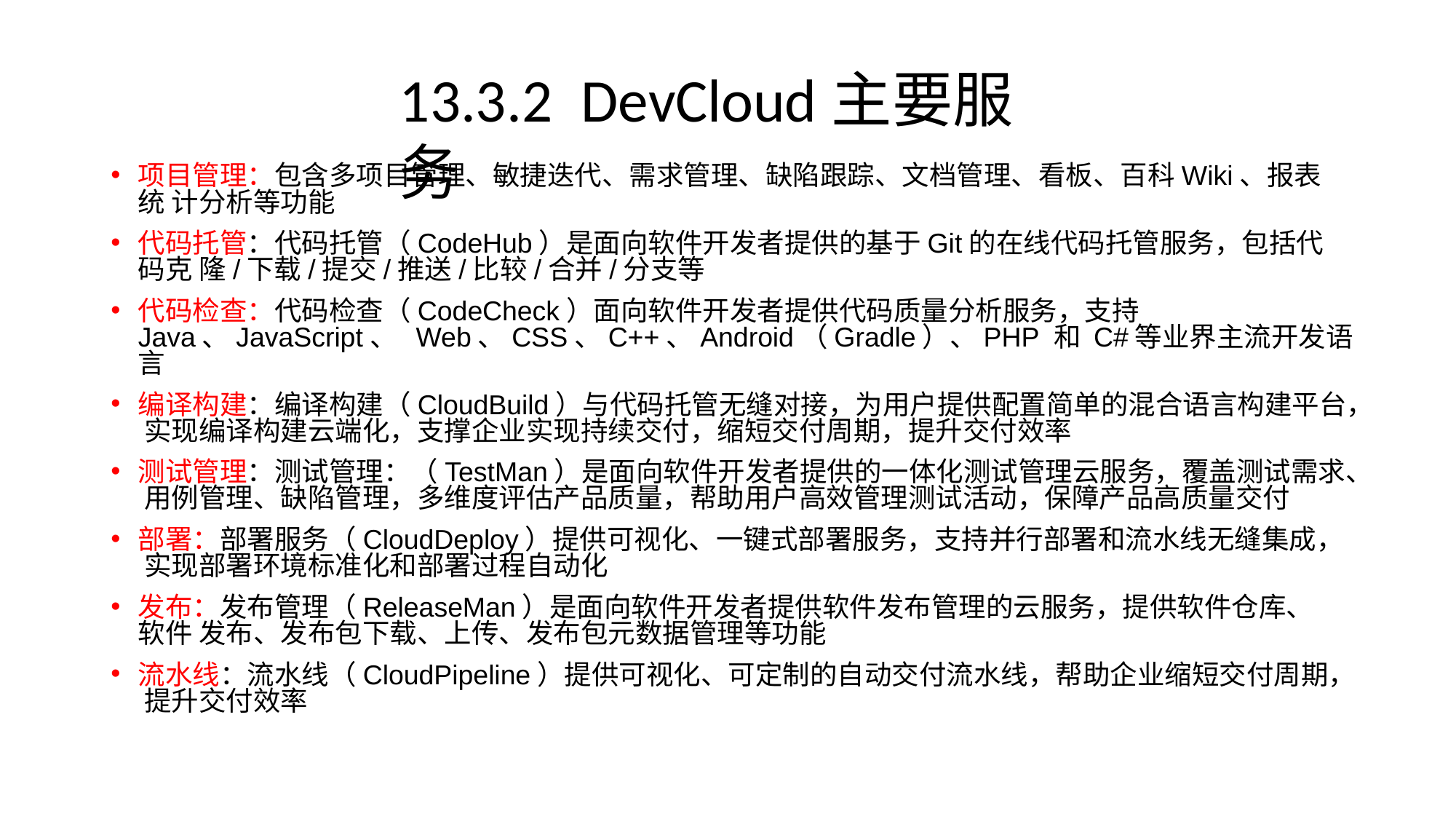

# 13.3.2	DevCloud主要服务
项目管理：包含多项目管理、敏捷迭代、需求管理、缺陷跟踪、文档管理、看板、百科Wiki、报表统 计分析等功能
代码托管：代码托管（CodeHub）是面向软件开发者提供的基于Git的在线代码托管服务，包括代码克 隆/下载/提交/推送/比较/合并/分支等
代码检查：代码检查（CodeCheck）面向软件开发者提供代码质量分析服务，支持 Java、JavaScript、  Web、CSS、C++、Android（Gradle）、PHP 和 C#等业界主流开发语言
编译构建：编译构建（CloudBuild）与代码托管无缝对接，为用户提供配置简单的混合语言构建平台， 实现编译构建云端化，支撑企业实现持续交付，缩短交付周期，提升交付效率
测试管理：测试管理：（TestMan）是面向软件开发者提供的一体化测试管理云服务，覆盖测试需求、 用例管理、缺陷管理，多维度评估产品质量，帮助用户高效管理测试活动，保障产品高质量交付
部署：部署服务（CloudDeploy）提供可视化、一键式部署服务，支持并行部署和流水线无缝集成， 实现部署环境标准化和部署过程自动化
发布：发布管理（ReleaseMan）是面向软件开发者提供软件发布管理的云服务，提供软件仓库、软件 发布、发布包下载、上传、发布包元数据管理等功能
流水线：流水线（CloudPipeline）提供可视化、可定制的自动交付流水线，帮助企业缩短交付周期， 提升交付效率